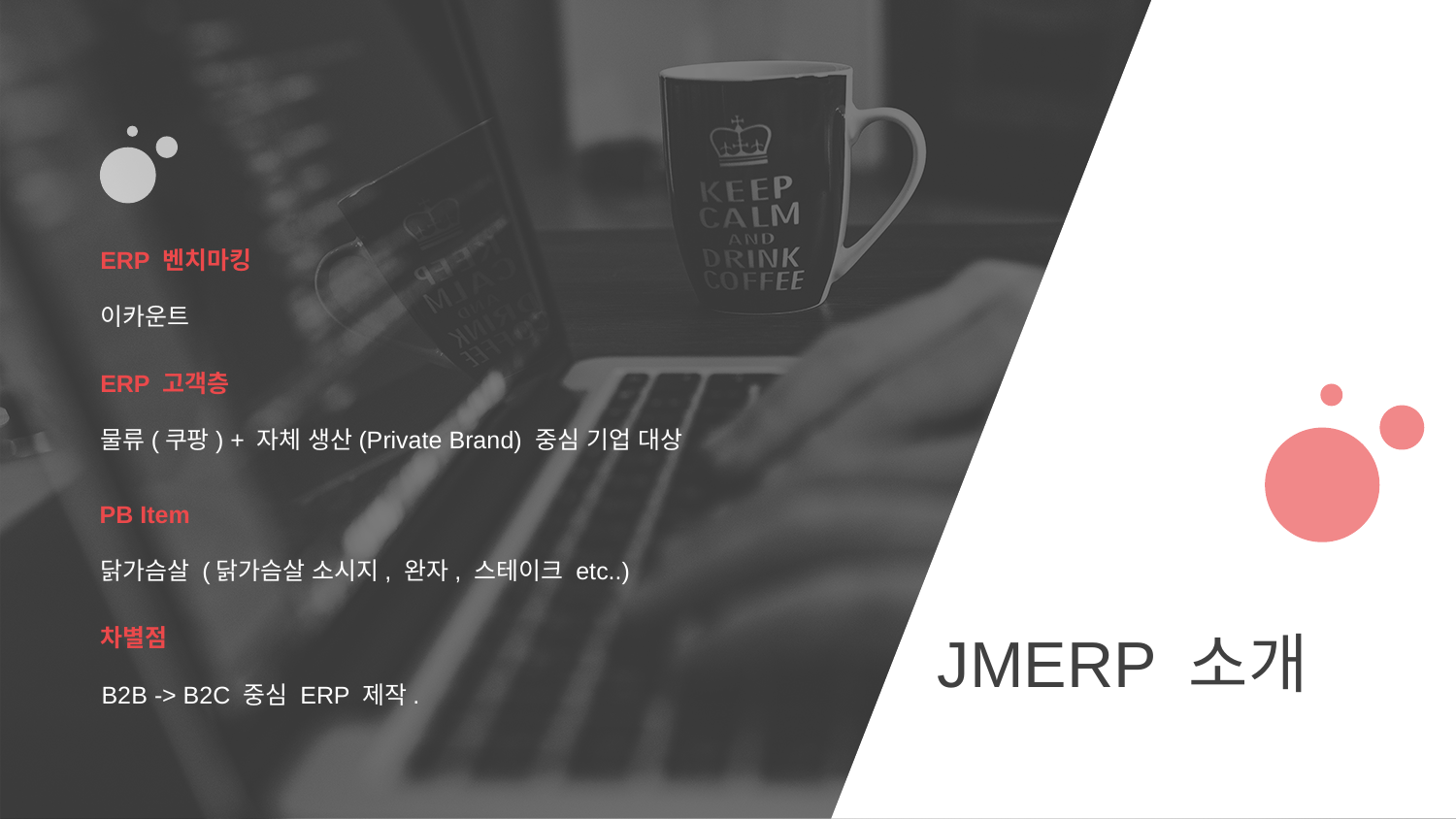

ERP 벤치마킹
이카운트
ERP 고객층
물류(쿠팡) + 자체 생산(Private Brand) 중심 기업 대상

PB Item
닭가슴살 (닭가슴살 소시지, 완자, 스테이크 etc..)
차별점
B2B -> B2C 중심 ERP 제작.
JMERP 소개